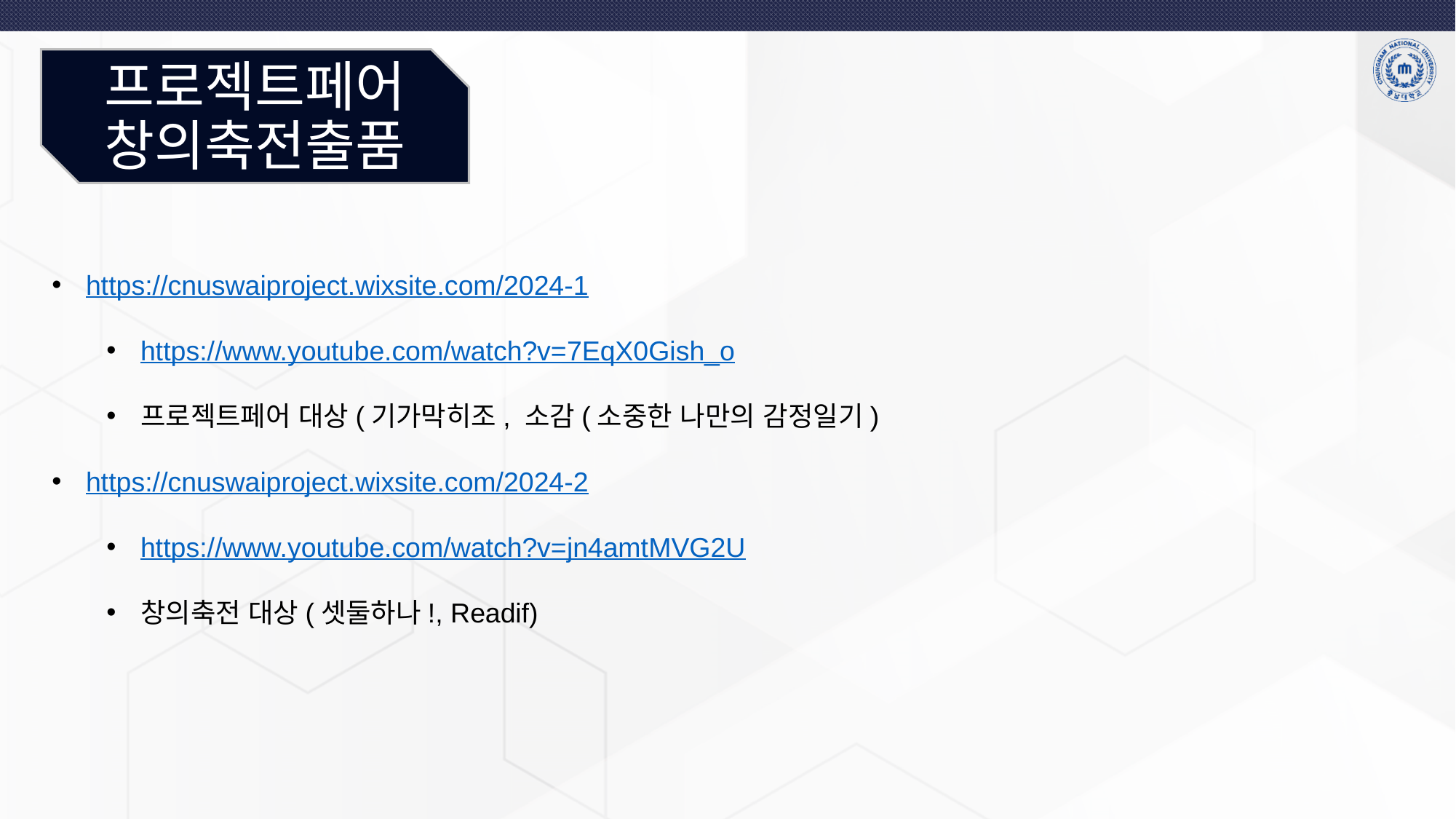

프로젝트페어
창의축전출품
https://cnuswaiproject.wixsite.com/2024-1
https://www.youtube.com/watch?v=7EqX0Gish_o
프로젝트페어 대상(기가막히조, 소감(소중한 나만의 감정일기)
https://cnuswaiproject.wixsite.com/2024-2
https://www.youtube.com/watch?v=jn4amtMVG2U
창의축전 대상(셋둘하나!, Readif)